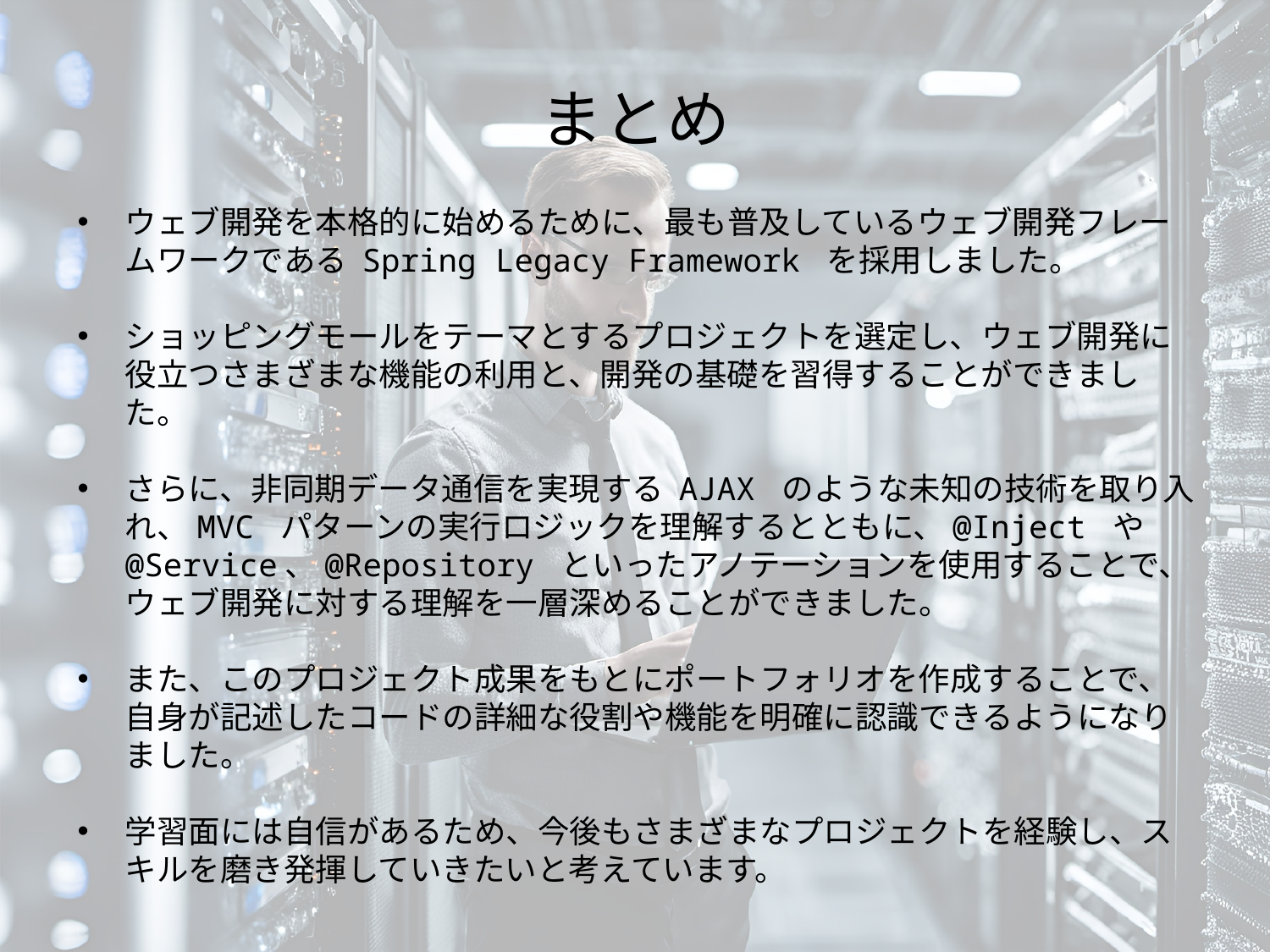

# まとめ
ウェブ開発を本格的に始めるために、最も普及しているウェブ開発フレームワークである Spring Legacy Framework を採用しました。

ショッピングモールをテーマとするプロジェクトを選定し、ウェブ開発に役立つさまざまな機能の利用と、開発の基礎を習得することができました。

さらに、非同期データ通信を実現する AJAX のような未知の技術を取り入れ、MVC パターンの実行ロジックを理解するとともに、@Inject や @Service、@Repository といったアノテーションを使用することで、ウェブ開発に対する理解を一層深めることができました。

また、このプロジェクト成果をもとにポートフォリオを作成することで、自身が記述したコードの詳細な役割や機能を明確に認識できるようになりました。

学習面には自信があるため、今後もさまざまなプロジェクトを経験し、スキルを磨き発揮していきたいと考えています。